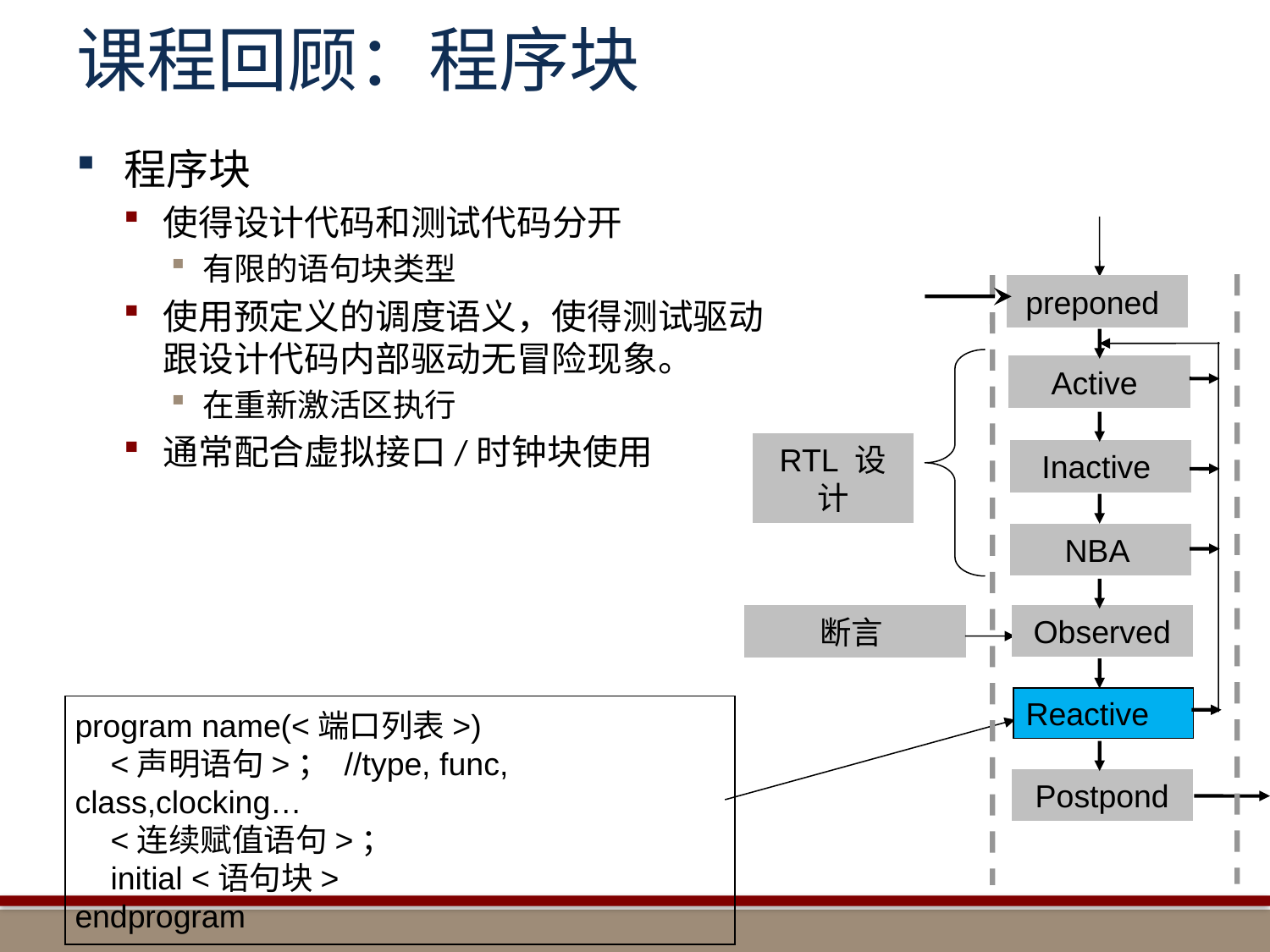

# 课程回顾：程序块
程序块
使得设计代码和测试代码分开
有限的语句块类型
使用预定义的调度语义，使得测试驱动跟设计代码内部驱动无冒险现象。
在重新激活区执行
通常配合虚拟接口/时钟块使用

preponed

Active

RTL 设计
Inactive

NBA

Observed
断言

Reactive

program name(<端口列表>)
    <声明语句>； //type, func, class,clocking…
    <连续赋值语句>；
    initial <语句块>
endprogram

Postpond